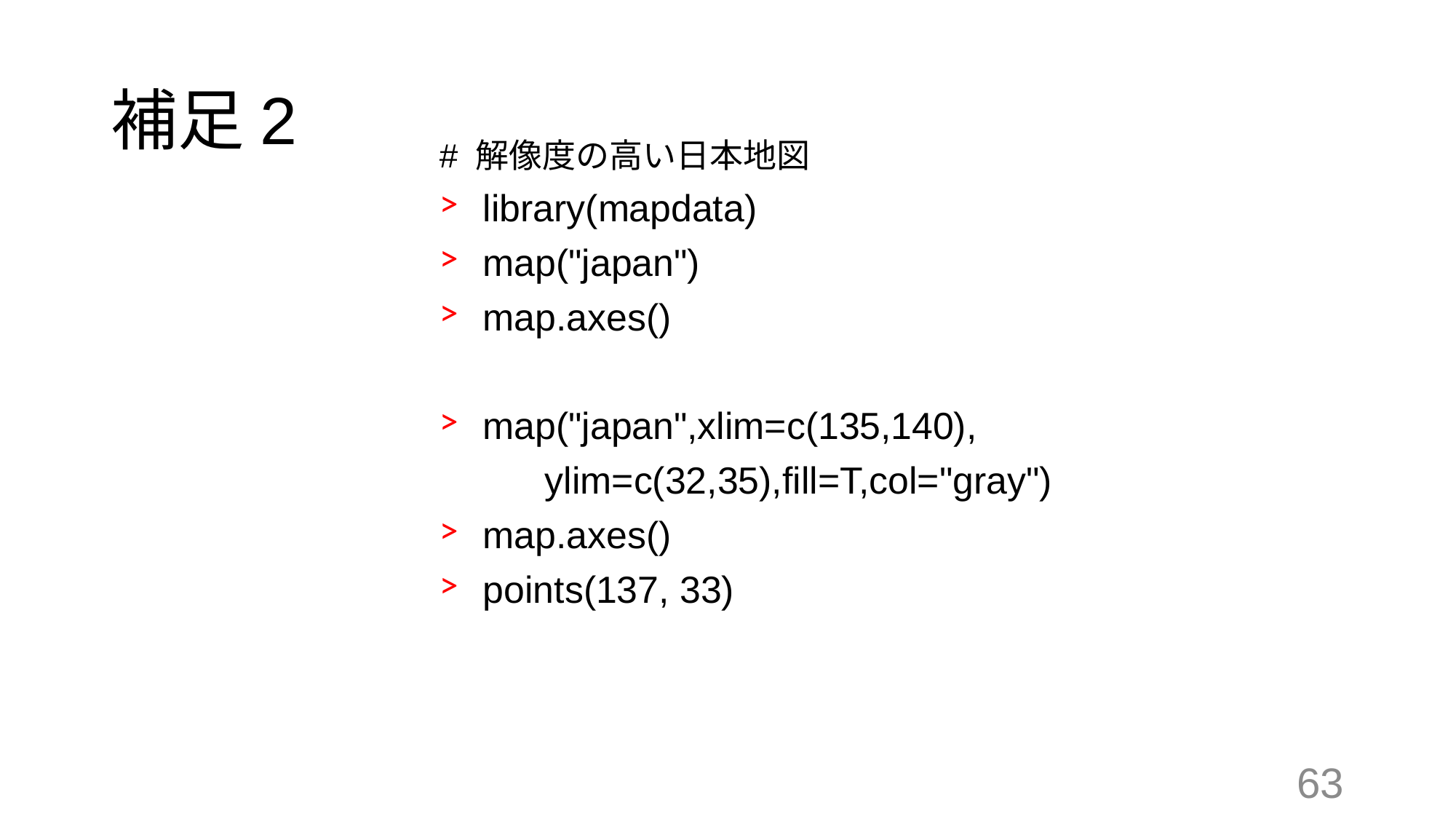

# 補足2
# 解像度の高い日本地図
library(mapdata)
map("japan")
map.axes()

map("japan",xlim=c(135,140),
          ylim=c(32,35),fill=T,col="gray")
map.axes()
points(137, 33)

63